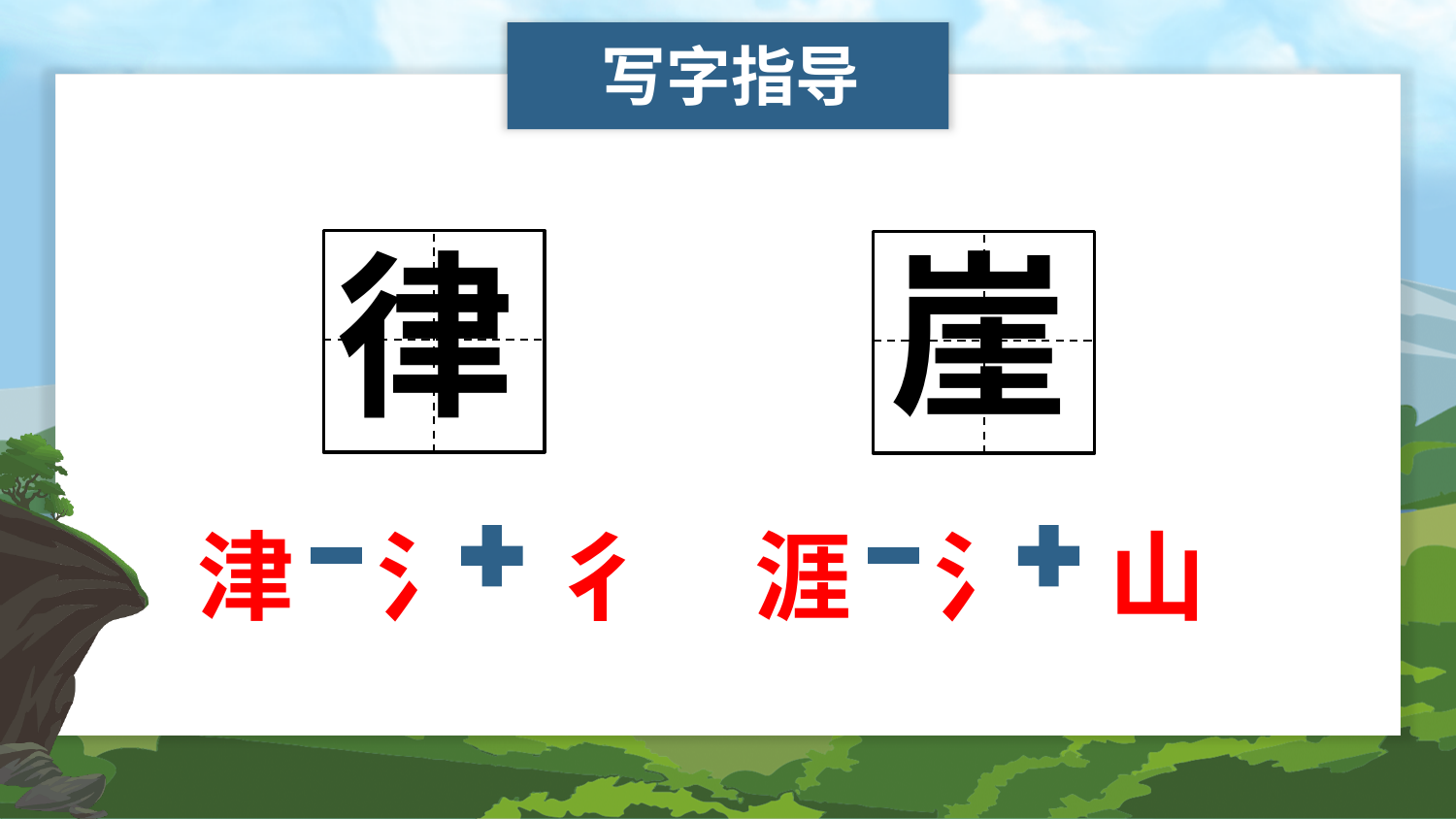

写字指导
崖

律

津
氵
彳
涯
氵
山